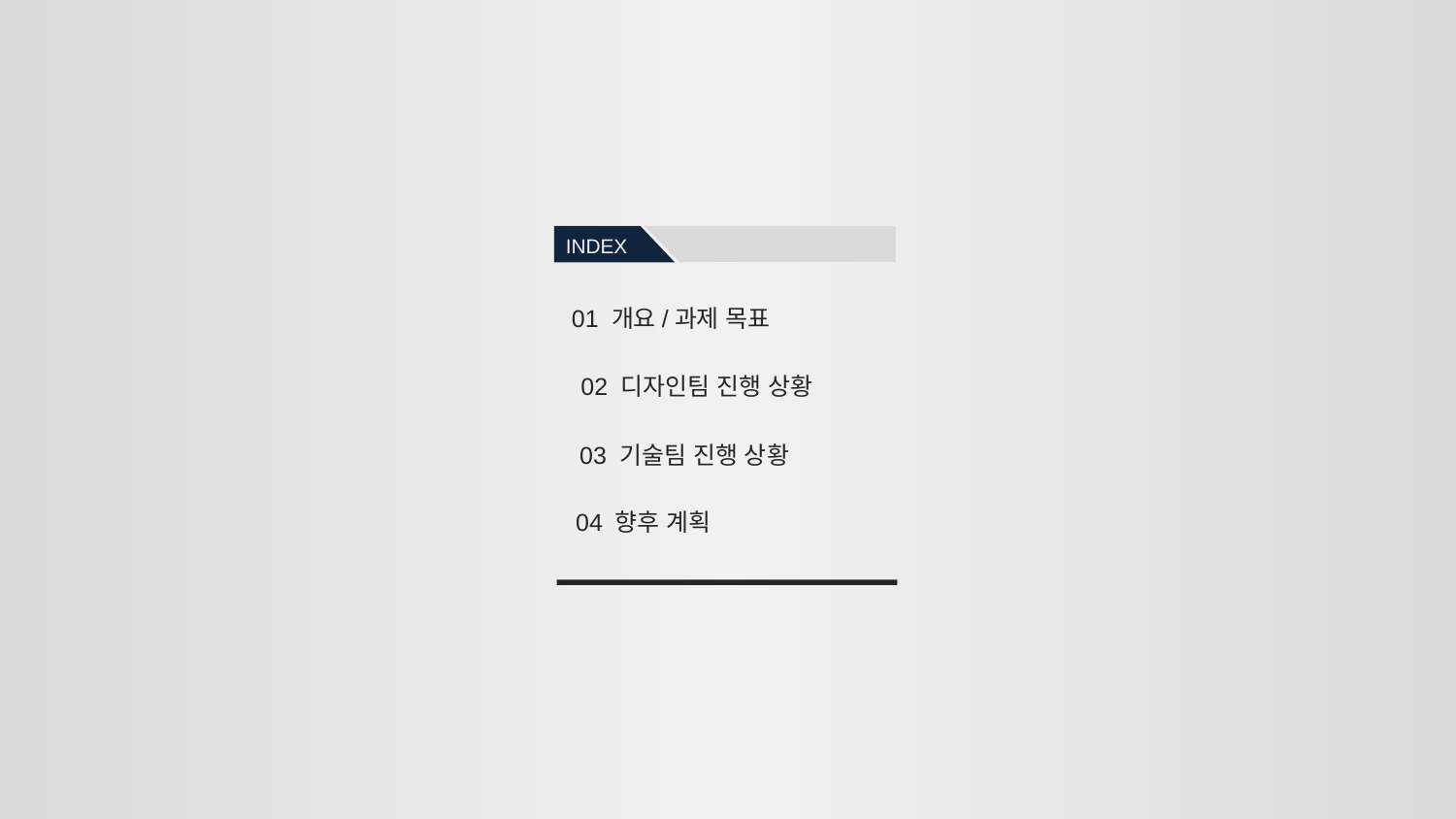

INDEX

01 개요/과제 목표
02 디자인팀 진행 상황
03 기술팀 진행 상황
04 향후 계획